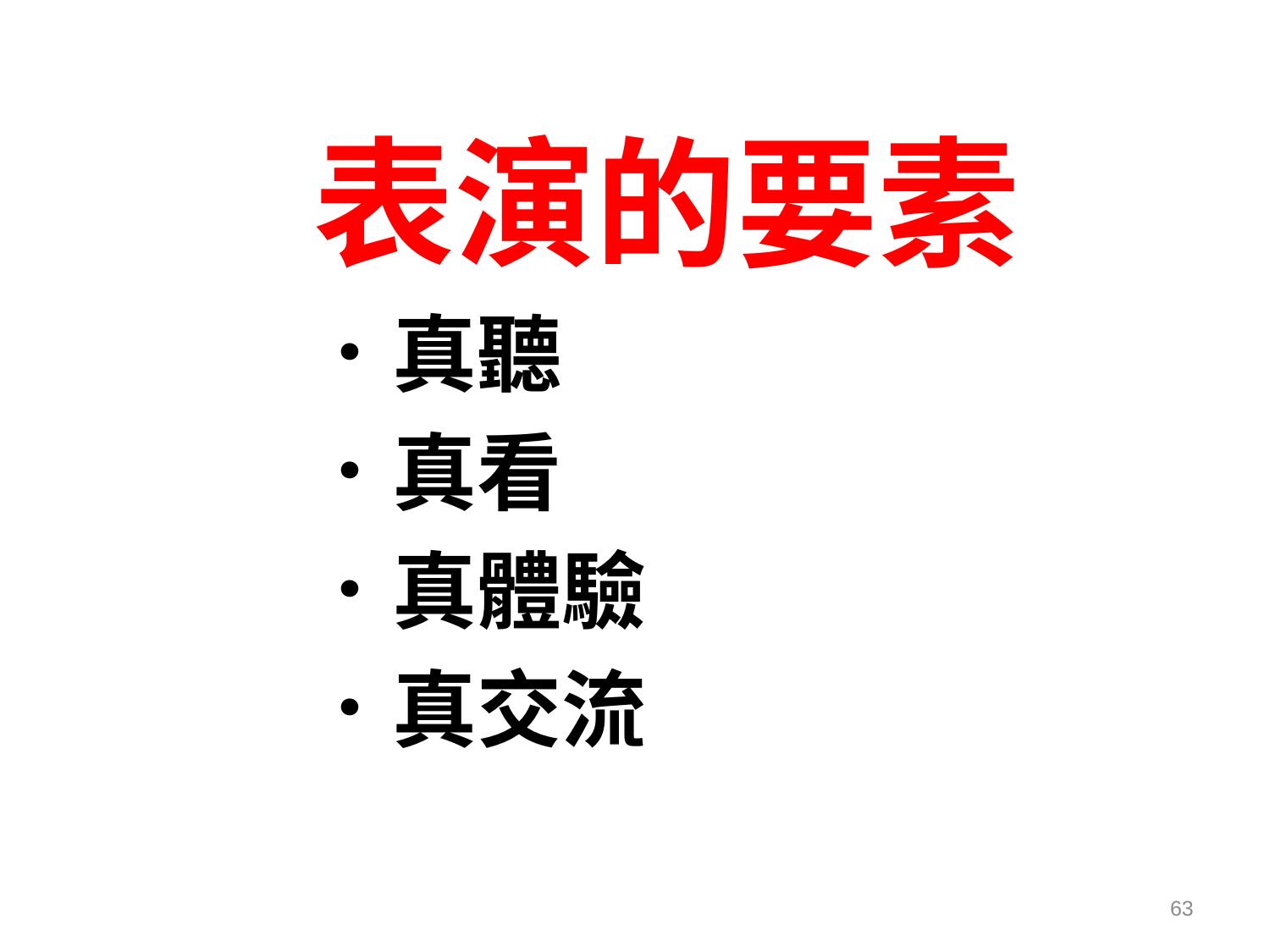

# 表演的要素
．真聽
．真看
．真體驗
．真交流

63